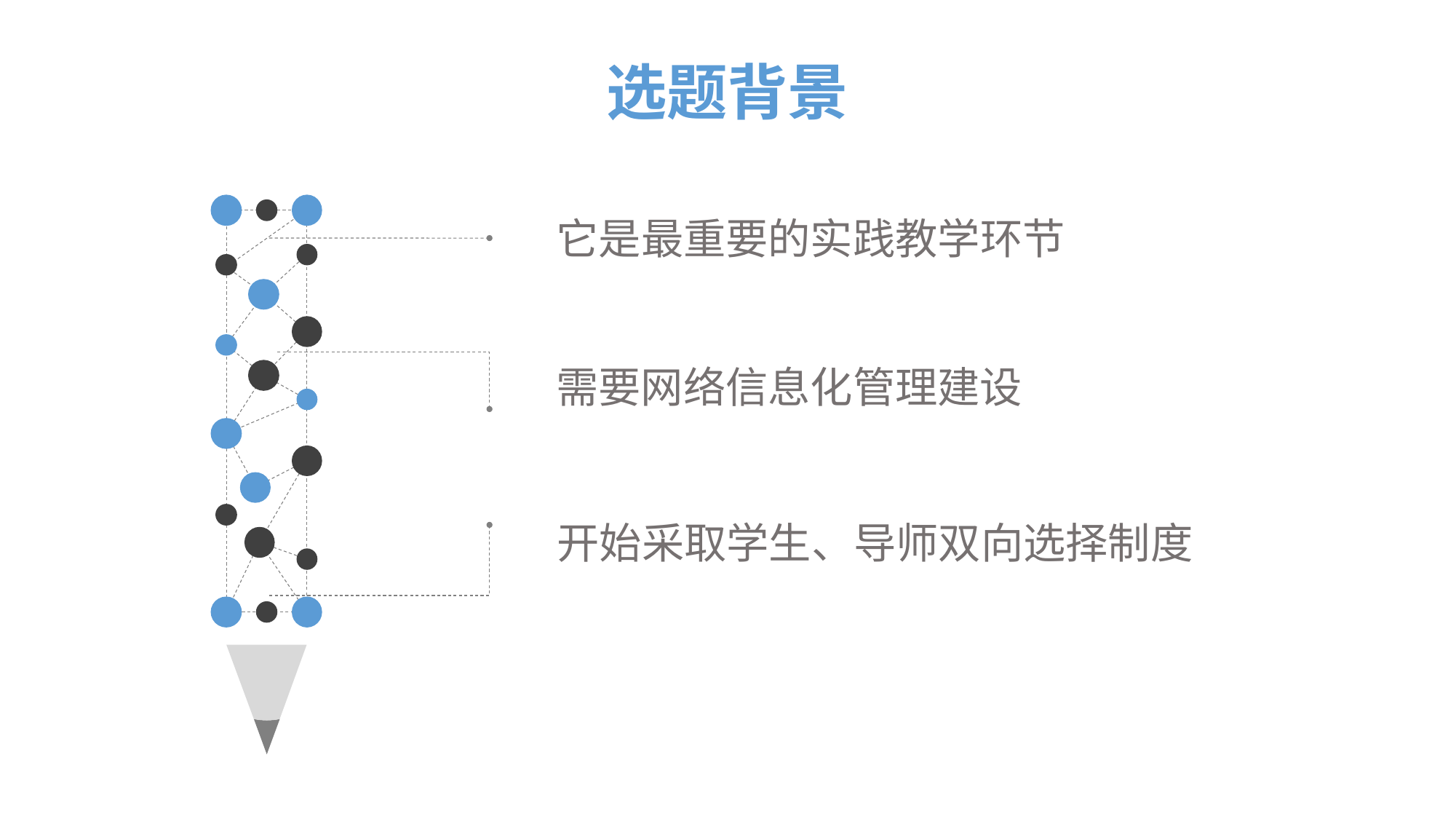

选题背景

它是最重要的实践教学环节
需要网络信息化管理建设
开始采取学生、导师双向选择制度